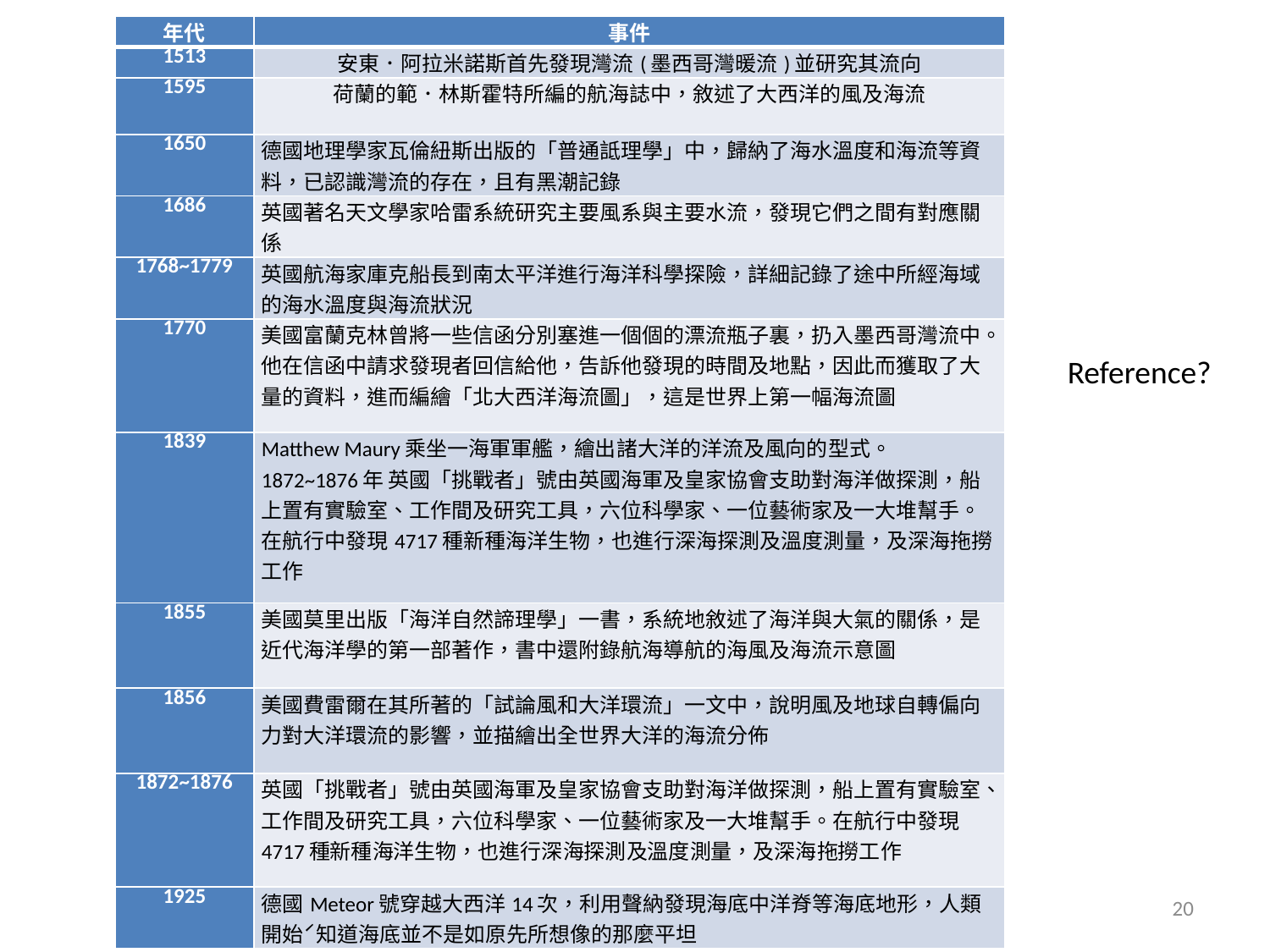

| 年代 | 事件 |
| --- | --- |
| 1513 | 安東．阿拉米諾斯首先發現灣流(墨西哥灣暖流)並研究其流向 |
| 1595 | 荷蘭的範．林斯霍特所編的航海誌中，敘述了大西洋的風及海流 |
| 1650 | 德國地理學家瓦倫紐斯出版的「普通詆理學」中，歸納了海水溫度和海流等資料，已認識灣流的存在，且有黑潮記錄 |
| 1686 | 英國著名天文學家哈雷系統研究主要風系與主要水流，發現它們之間有對應關係 |
| 1768~1779 | 英國航海家庫克船長到南太平洋進行海洋科學探險，詳細記錄了途中所經海域的海水溫度與海流狀況 |
| 1770 | 美國富蘭克林曾將一些信函分別塞進一個個的漂流瓶子裏，扔入墨西哥灣流中。他在信函中請求發現者回信給他，告訴他發現的時間及地點，因此而獲取了大量的資料，進而編繪「北大西洋海流圖」，這是世界上第一幅海流圖 |
| 1839 | Matthew Maury乘坐一海軍軍艦，繪出諸大洋的洋流及風向的型式。 1872~1876年 英國「挑戰者」號由英國海軍及皇家協會支助對海洋做探測，船上置有實驗室、工作間及研究工具，六位科學家、一位藝術家及一大堆幫手。在航行中發現4717種新種海洋生物，也進行深海探測及溫度測量，及深海拖撈工作 |
| 1855 | 美國莫里出版「海洋自然諦理學」一書，系統地敘述了海洋與大氣的關係，是近代海洋學的第一部著作，書中還附錄航海導航的海風及海流示意圖 |
| 1856 | 美國費雷爾在其所著的「試論風和大洋環流」一文中，說明風及地球自轉偏向力對大洋環流的影響，並描繪出全世界大洋的海流分佈 |
| 1872~1876 | 英國「挑戰者」號由英國海軍及皇家協會支助對海洋做探測，船上置有實驗室、工作間及研究工具，六位科學家、一位藝術家及一大堆幫手。在航行中發現4717種新種海洋生物，也進行深海探測及溫度測量，及深海拖撈工作 |
| 1925 | 德國Meteor號穿越大西洋14次，利用聲納發現海底中洋脊等海底地形，人類開始ˊ知道海底並不是如原先所想像的那麼平坦 |
Reference?
20